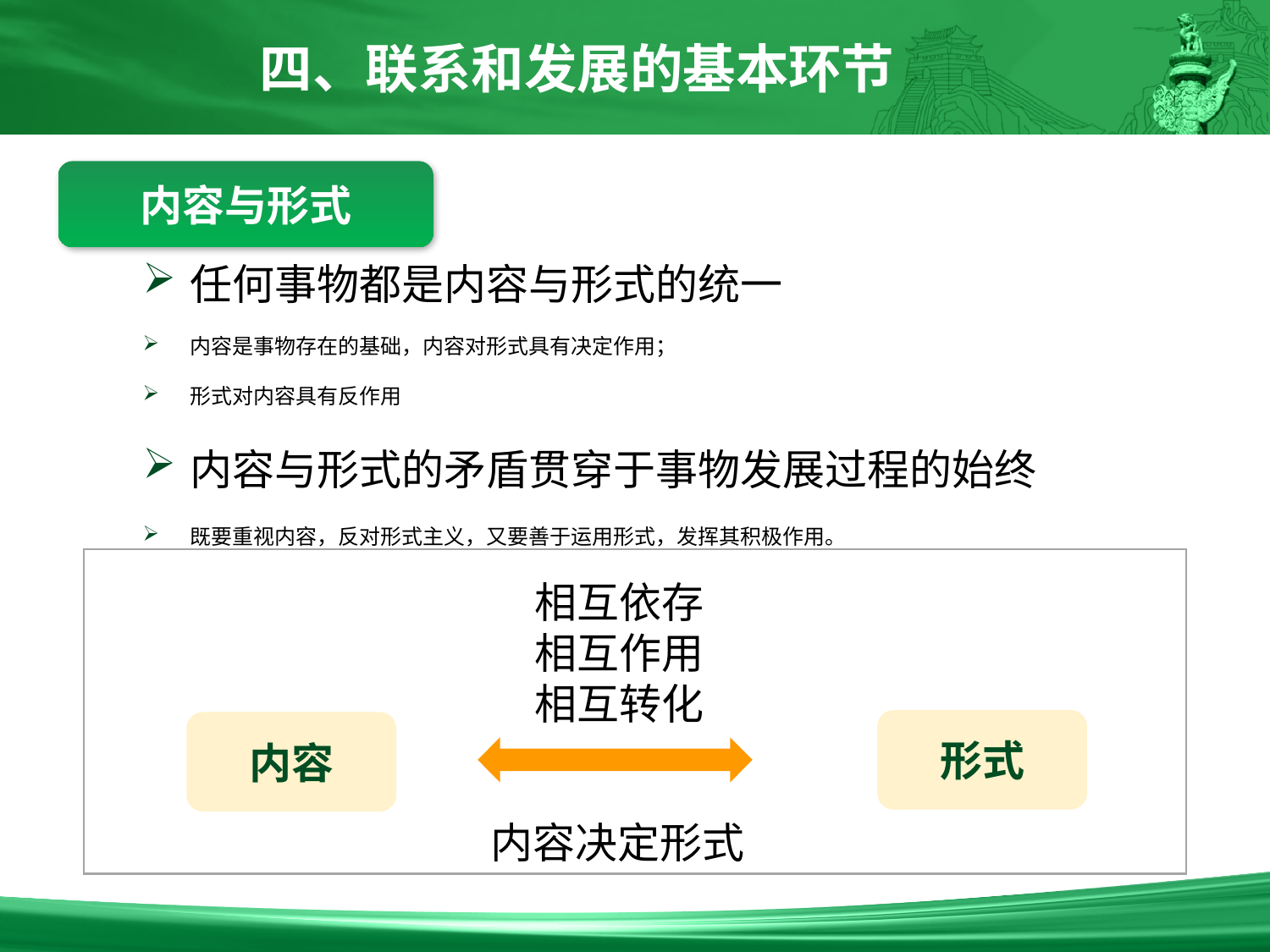

四、联系和发展的基本环节
内容与形式
任何事物都是内容与形式的统一
内容是事物存在的基础，内容对形式具有决定作用；
形式对内容具有反作用
内容与形式的矛盾贯穿于事物发展过程的始终
既要重视内容，反对形式主义，又要善于运用形式，发挥其积极作用。

相互依存
相互作用
相互转化
形式
内容

内容决定形式